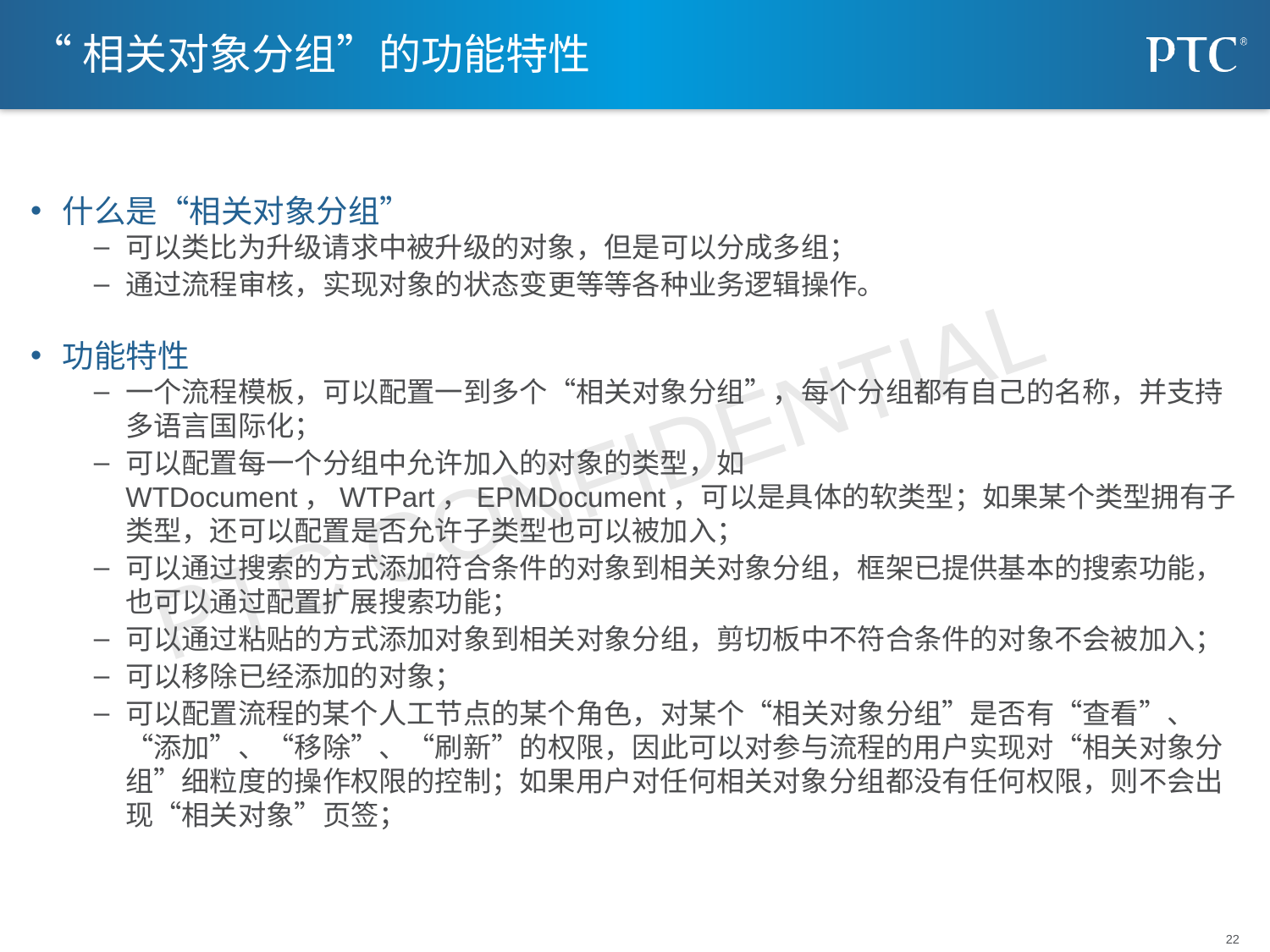

# “相关对象分组”的功能特性

什么是“相关对象分组”
可以类比为升级请求中被升级的对象，但是可以分成多组；
通过流程审核，实现对象的状态变更等等各种业务逻辑操作。
功能特性
一个流程模板，可以配置一到多个“相关对象分组”，每个分组都有自己的名称，并支持多语言国际化；
可以配置每一个分组中允许加入的对象的类型，如WTDocument，WTPart，EPMDocument，可以是具体的软类型；如果某个类型拥有子类型，还可以配置是否允许子类型也可以被加入；
可以通过搜索的方式添加符合条件的对象到相关对象分组，框架已提供基本的搜索功能，也可以通过配置扩展搜索功能；
可以通过粘贴的方式添加对象到相关对象分组，剪切板中不符合条件的对象不会被加入；
可以移除已经添加的对象；
可以配置流程的某个人工节点的某个角色，对某个“相关对象分组”是否有“查看”、“添加”、“移除”、“刷新”的权限，因此可以对参与流程的用户实现对“相关对象分组”细粒度的操作权限的控制；如果用户对任何相关对象分组都没有任何权限，则不会出现“相关对象”页签；